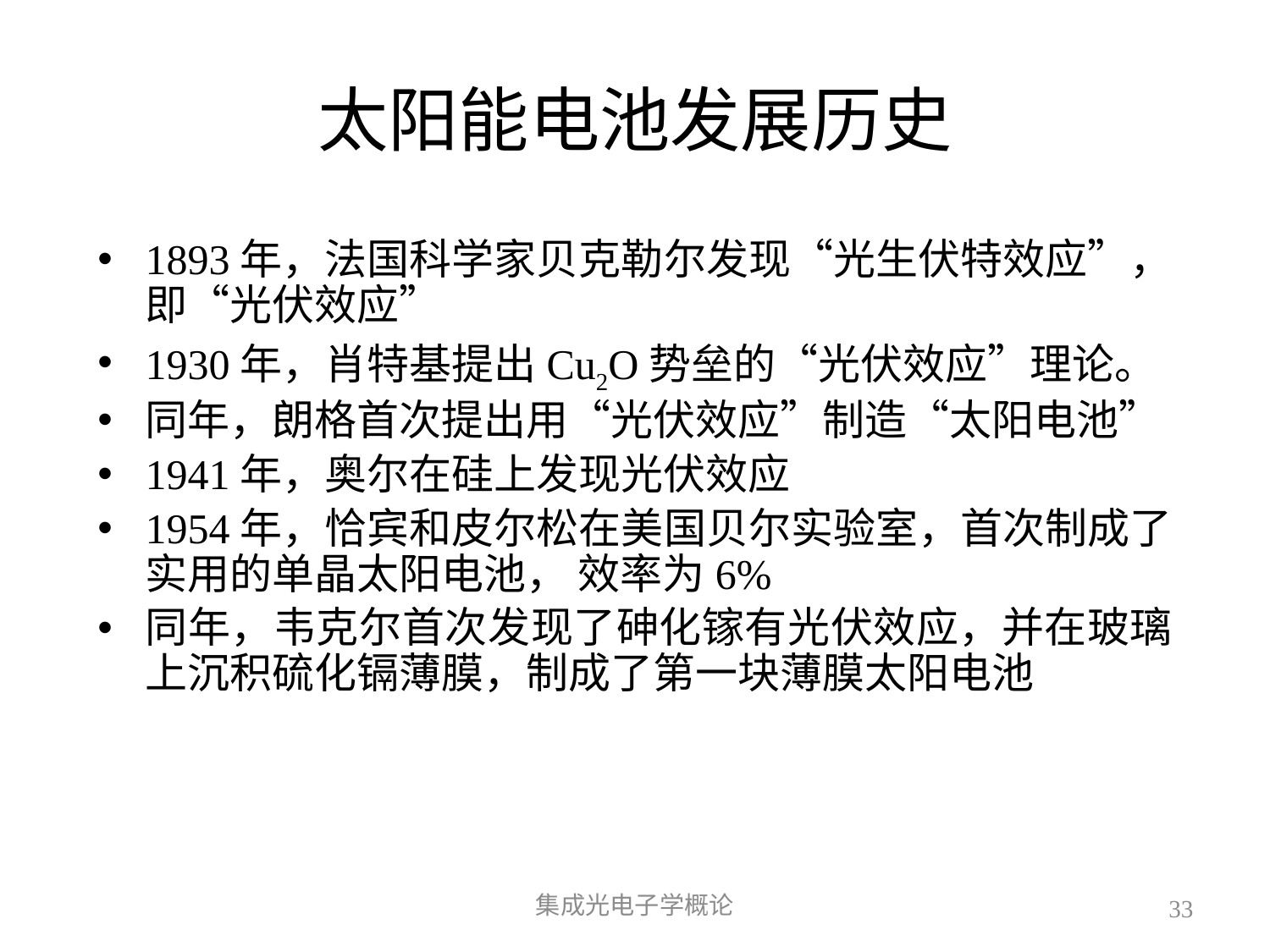

# 太阳能电池发展历史
1893年，法国科学家贝克勒尔发现“光生伏特效应”，即“光伏效应”
1930年，肖特基提出Cu2O势垒的“光伏效应”理论。
同年，朗格首次提出用“光伏效应”制造“太阳电池”
1941年，奥尔在硅上发现光伏效应
1954年，恰宾和皮尔松在美国贝尔实验室，首次制成了实用的单晶太阳电池， 效率为6%
同年，韦克尔首次发现了砷化镓有光伏效应，并在玻璃上沉积硫化镉薄膜，制成了第一块薄膜太阳电池
集成光电子学概论
33